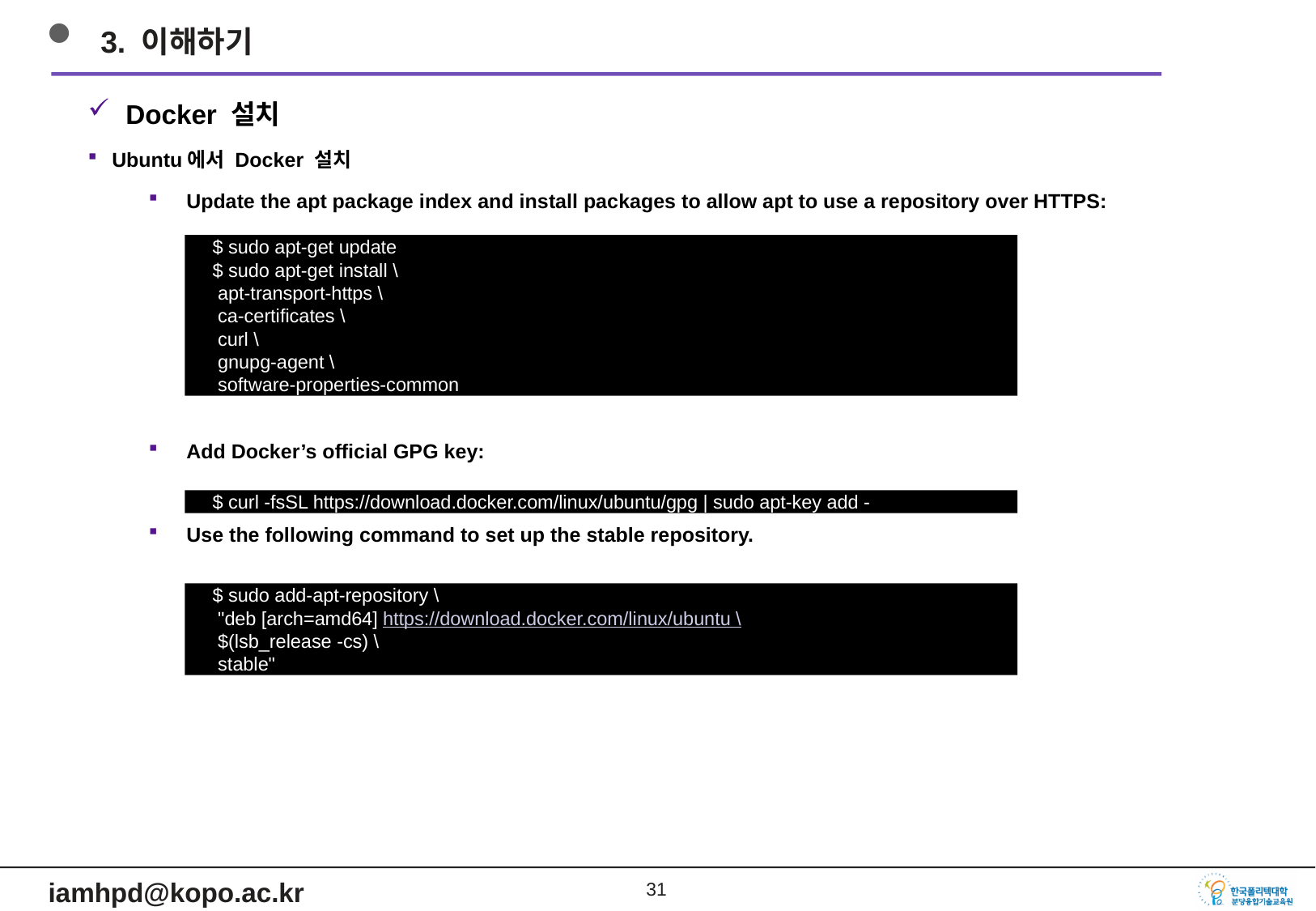

3. 이해하기
Docker 설치
Ubuntu에서 Docker 설치
Update the apt package index and install packages to allow apt to use a repository over HTTPS:

Add Docker’s official GPG key:

Use the following command to set up the stable repository.
$ sudo apt-get update
$ sudo apt-get install \
 apt-transport-https \
 ca-certificates \
 curl \
 gnupg-agent \
 software-properties-common
$ curl -fsSL https://download.docker.com/linux/ubuntu/gpg | sudo apt-key add -
$ sudo add-apt-repository \
 "deb [arch=amd64] https://download.docker.com/linux/ubuntu \
 $(lsb_release -cs) \
 stable"
31